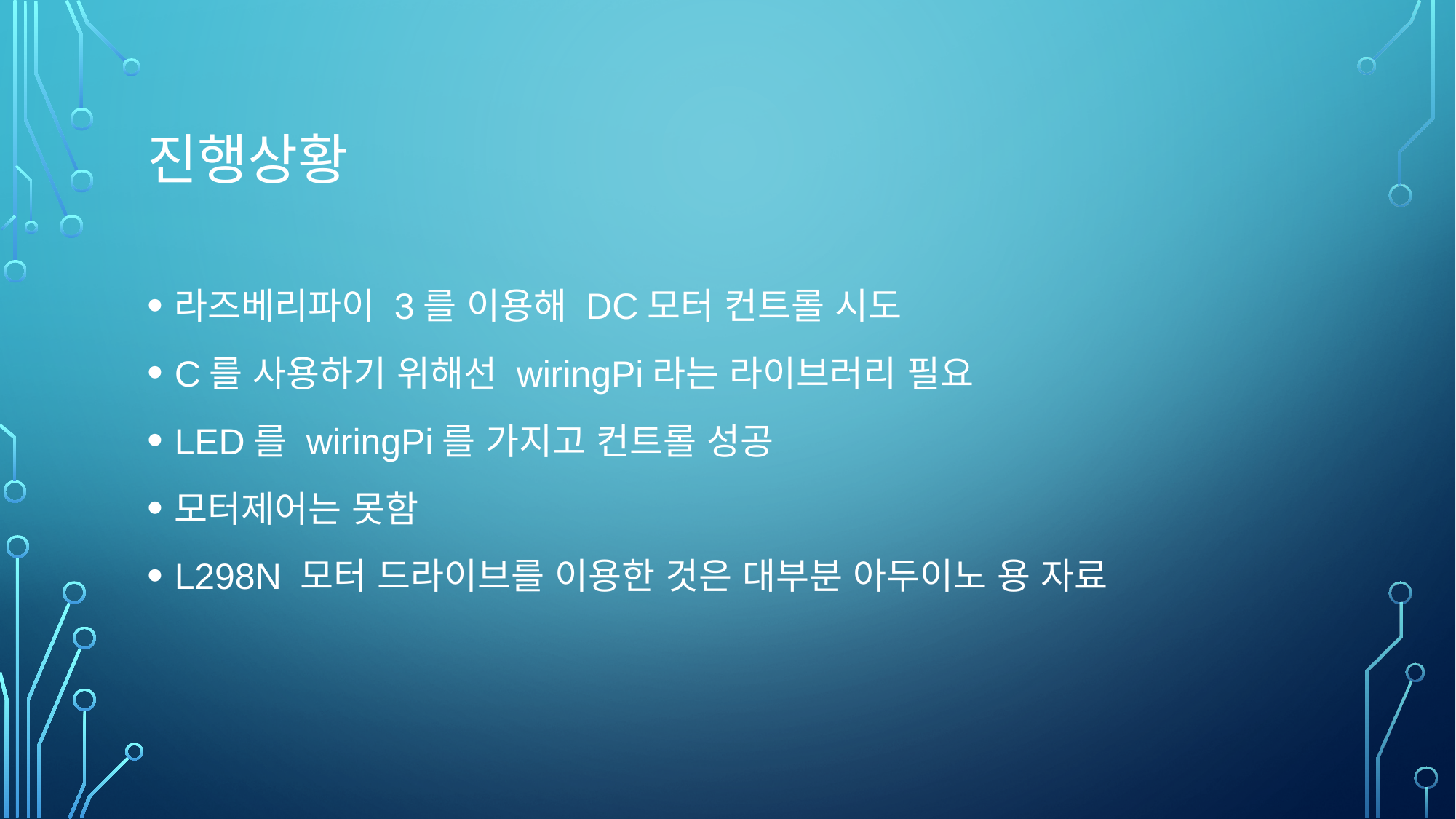

# 진행상황
라즈베리파이 3를 이용해 DC모터 컨트롤 시도
C를 사용하기 위해선 wiringPi라는 라이브러리 필요
LED를 wiringPi를 가지고 컨트롤 성공
모터제어는 못함
L298N 모터 드라이브를 이용한 것은 대부분 아두이노 용 자료